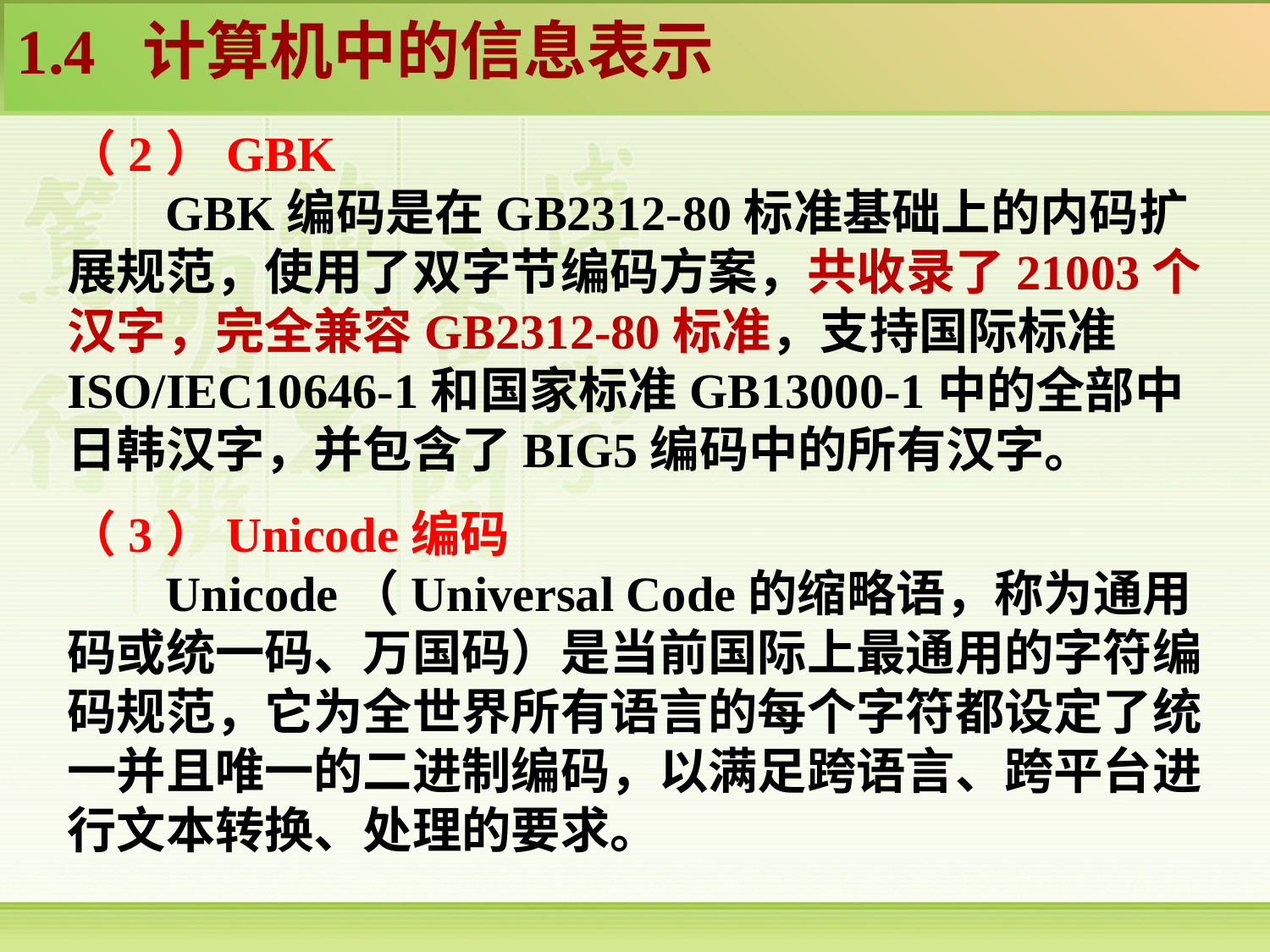

1.4  计算机中的信息表示
（2）GBK
        GBK编码是在GB2312-80标准基础上的内码扩展规范，使用了双字节编码方案，共收录了21003个汉字，完全兼容GB2312-80标准，支持国际标准ISO/IEC10646-1和国家标准GB13000-1中的全部中日韩汉字，并包含了BIG5编码中的所有汉字。

（3）Unicode编码
        Unicode（Universal Code的缩略语，称为通用码或统一码、万国码）是当前国际上最通用的字符编码规范，它为全世界所有语言的每个字符都设定了统一并且唯一的二进制编码，以满足跨语言、跨平台进行文本转换、处理的要求。

79